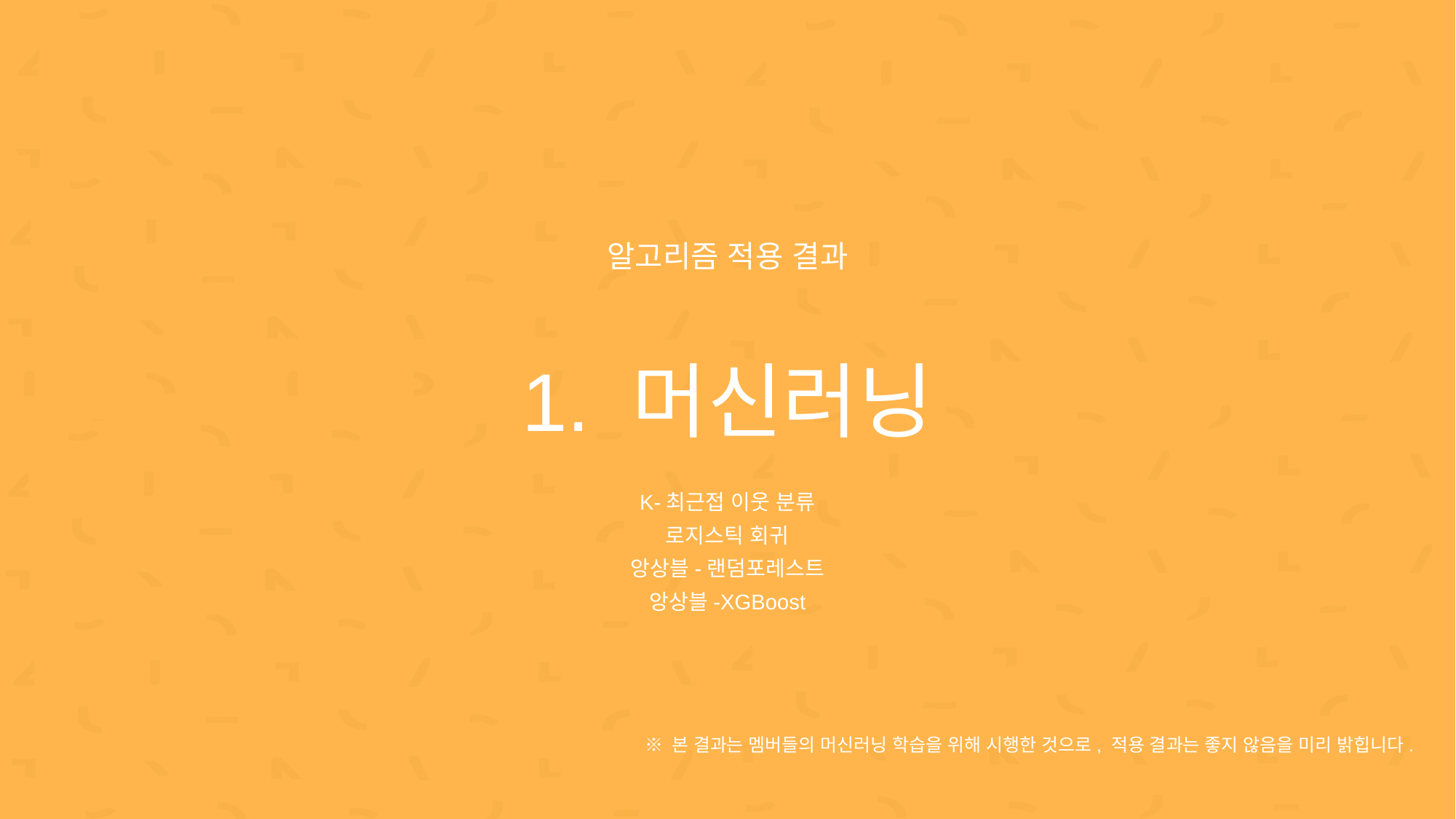

알고리즘 적용 결과

1. 머신러닝

K-최근접 이웃 분류
로지스틱 회귀
앙상블-랜덤포레스트
앙상블-XGBoost

※ 본 결과는 멤버들의 머신러닝 학습을 위해 시행한 것으로, 적용 결과는 좋지 않음을 미리 밝힙니다.